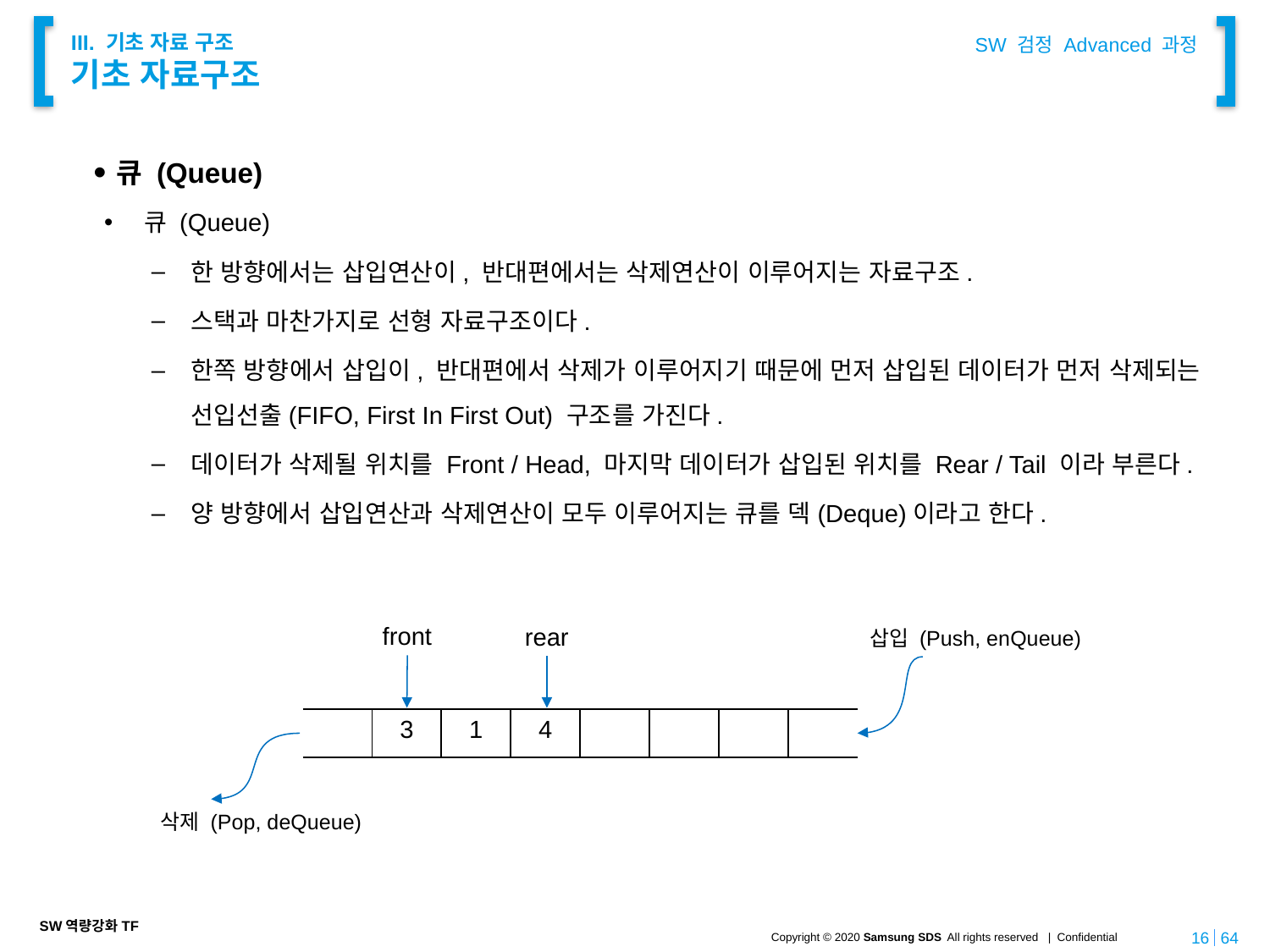

SW 검정 Advanced 과정
# III. 기초 자료 구조 기초 자료구조
큐 (Queue)
큐 (Queue)
한 방향에서는 삽입연산이, 반대편에서는 삭제연산이 이루어지는 자료구조.
스택과 마찬가지로 선형 자료구조이다.
한쪽 방향에서 삽입이, 반대편에서 삭제가 이루어지기 때문에 먼저 삽입된 데이터가 먼저 삭제되는 선입선출(FIFO, First In First Out) 구조를 가진다.
데이터가 삭제될 위치를 Front / Head, 마지막 데이터가 삽입된 위치를 Rear / Tail 이라 부른다.
양 방향에서 삽입연산과 삭제연산이 모두 이루어지는 큐를 덱(Deque)이라고 한다.
front
rear
삽입 (Push, enQueue)
|  | 3 | 1 | 4 |  |  |  |  |
| --- | --- | --- | --- | --- | --- | --- | --- |
삭제 (Pop, deQueue)